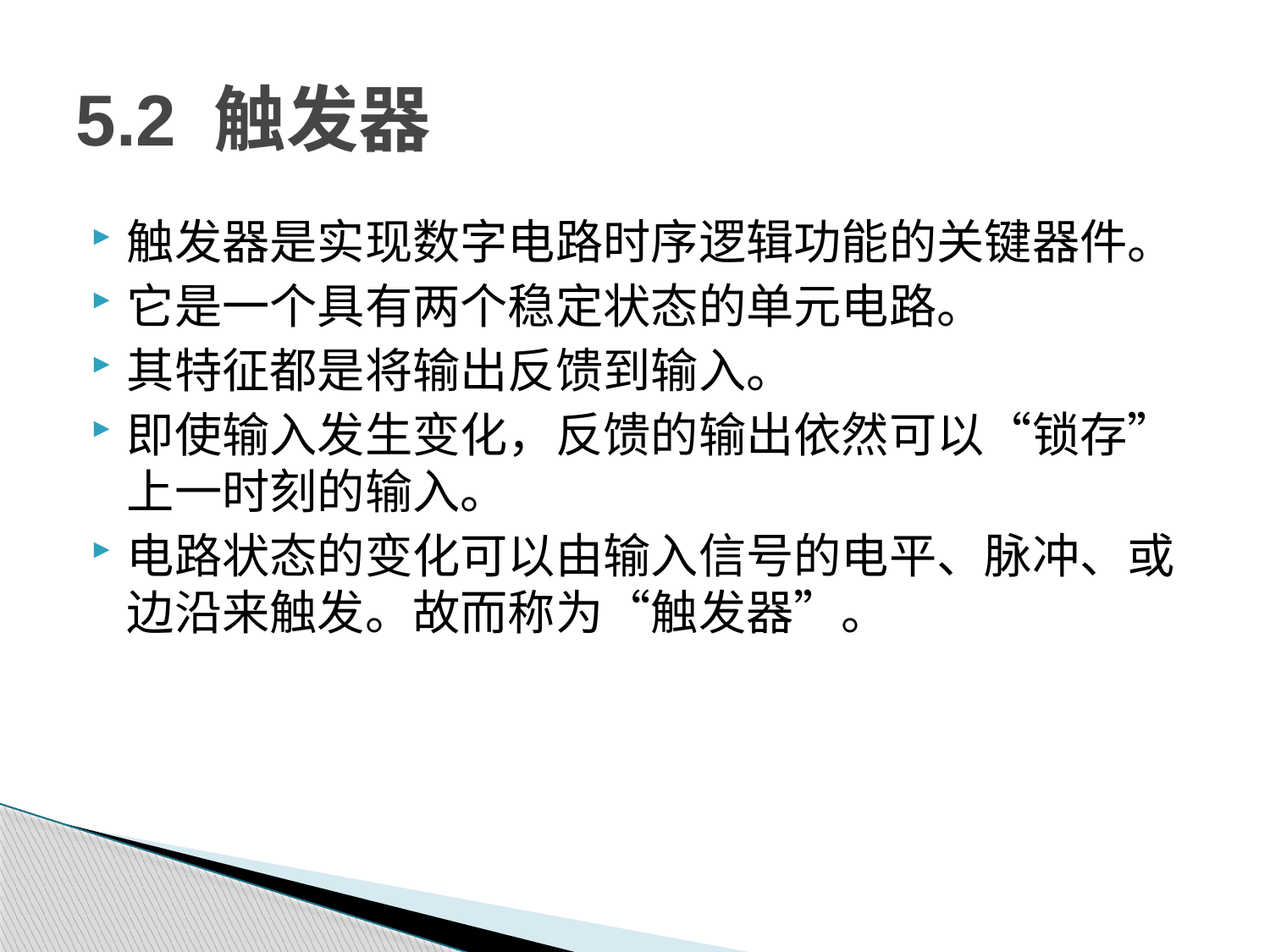

# 5.2 触发器
触发器是实现数字电路时序逻辑功能的关键器件。
它是一个具有两个稳定状态的单元电路。
其特征都是将输出反馈到输入。
即使输入发生变化，反馈的输出依然可以“锁存”上一时刻的输入。
电路状态的变化可以由输入信号的电平、脉冲、或边沿来触发。故而称为“触发器”。